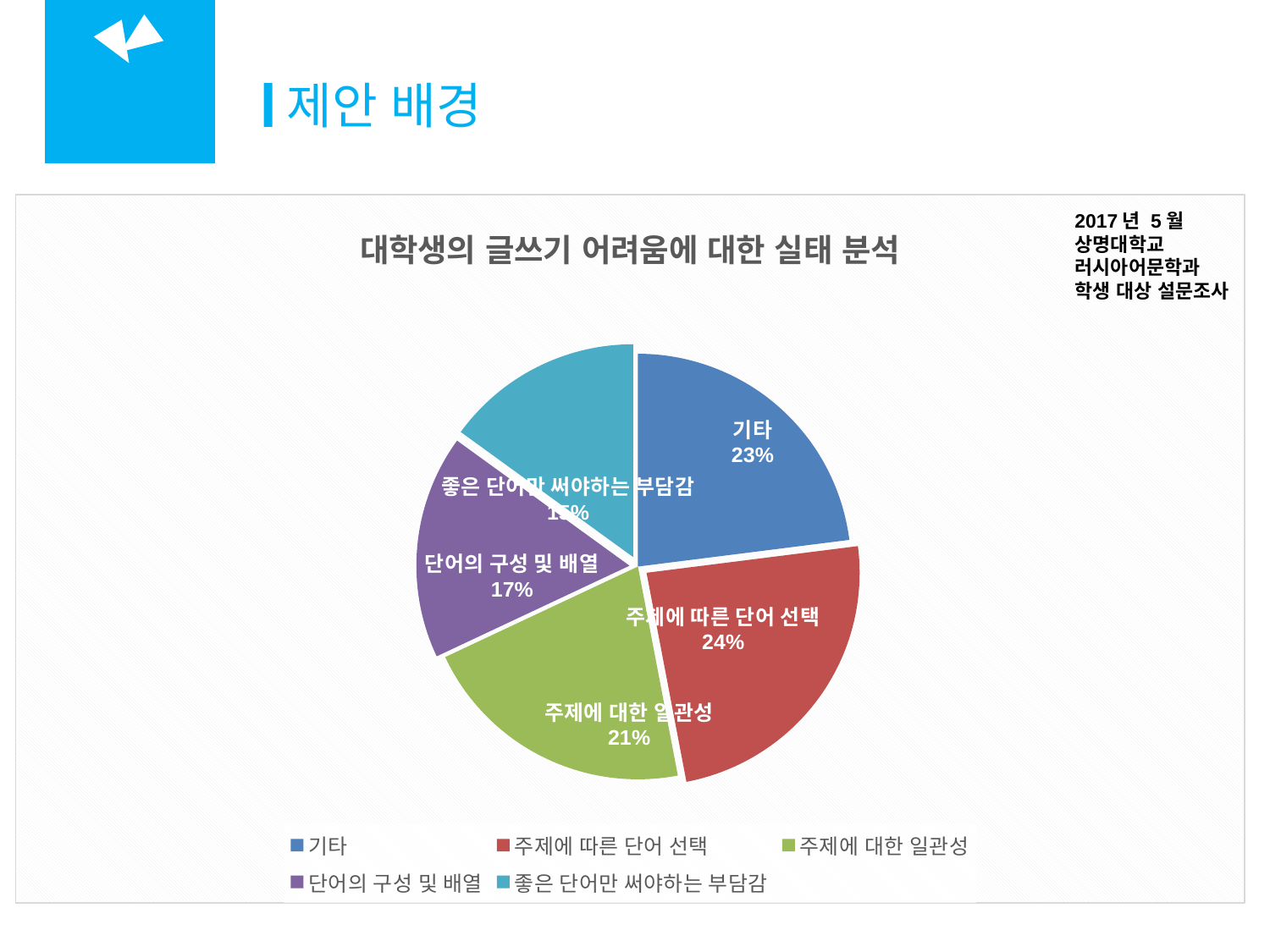

01
제안 배경

소개

### Chart: 대학생의 글쓰기 어려움에 대한 실태 분석

| Category | 판매 |
|---|---|
| 기타 | 23.0 |
| 주제에 따른 단어 선택 | 24.0 |
| 주제에 대한 일관성 | 21.0 |
| 단어의 구성 및 배열 | 17.0 |
| 좋은 단어만 써야하는 부담감 | 15.0 |
2017년 5월
상명대학교
러시아어문학과
학생 대상 설문조사